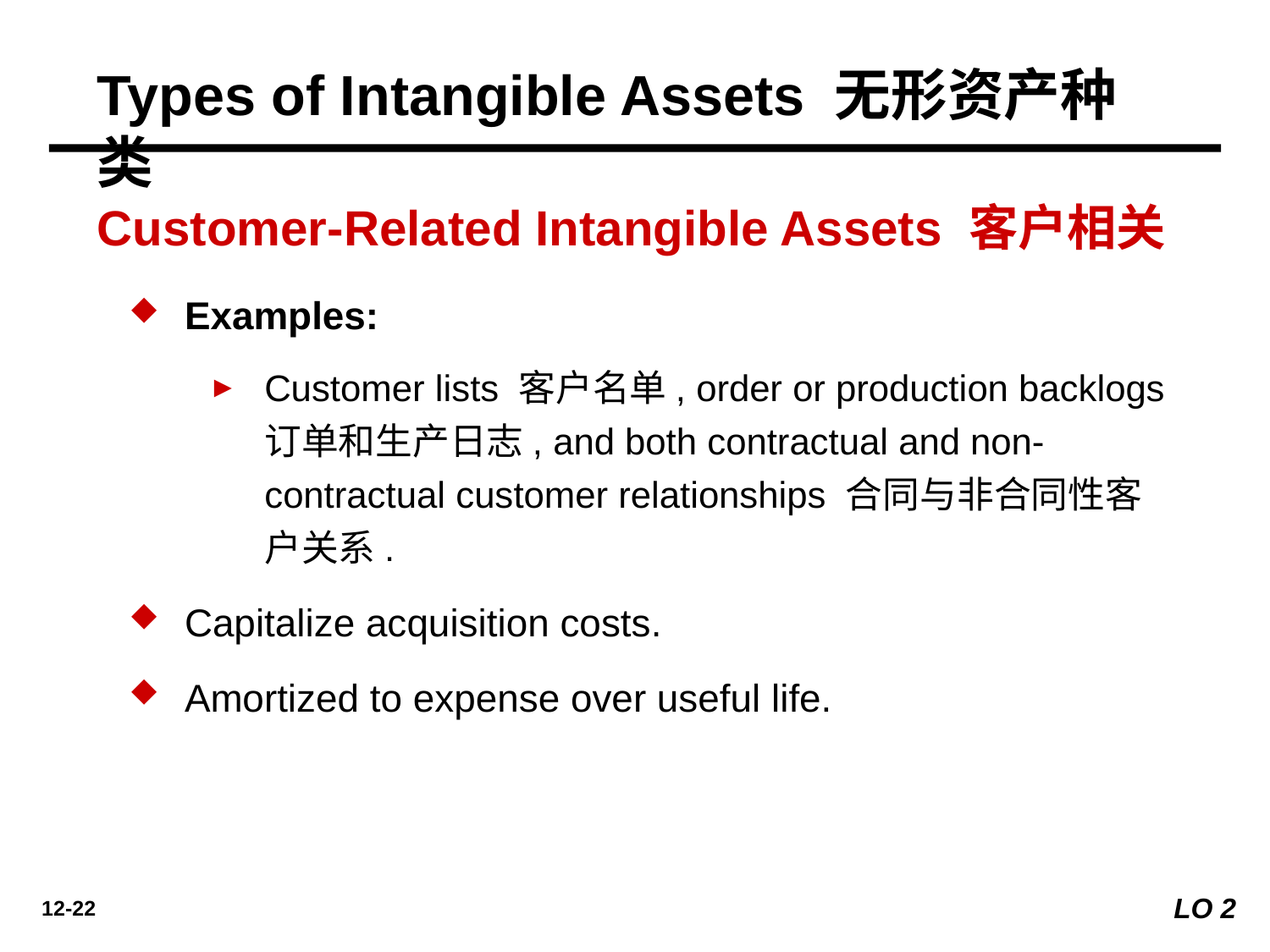

Types of Intangible Assets 无形资产种类

Customer-Related Intangible Assets 客户相关
Examples:
Customer lists 客户名单, order or production backlogs 订单和生产日志, and both contractual and non-contractual customer relationships 合同与非合同性客户关系.
Capitalize acquisition costs.
Amortized to expense over useful life.
LO 2